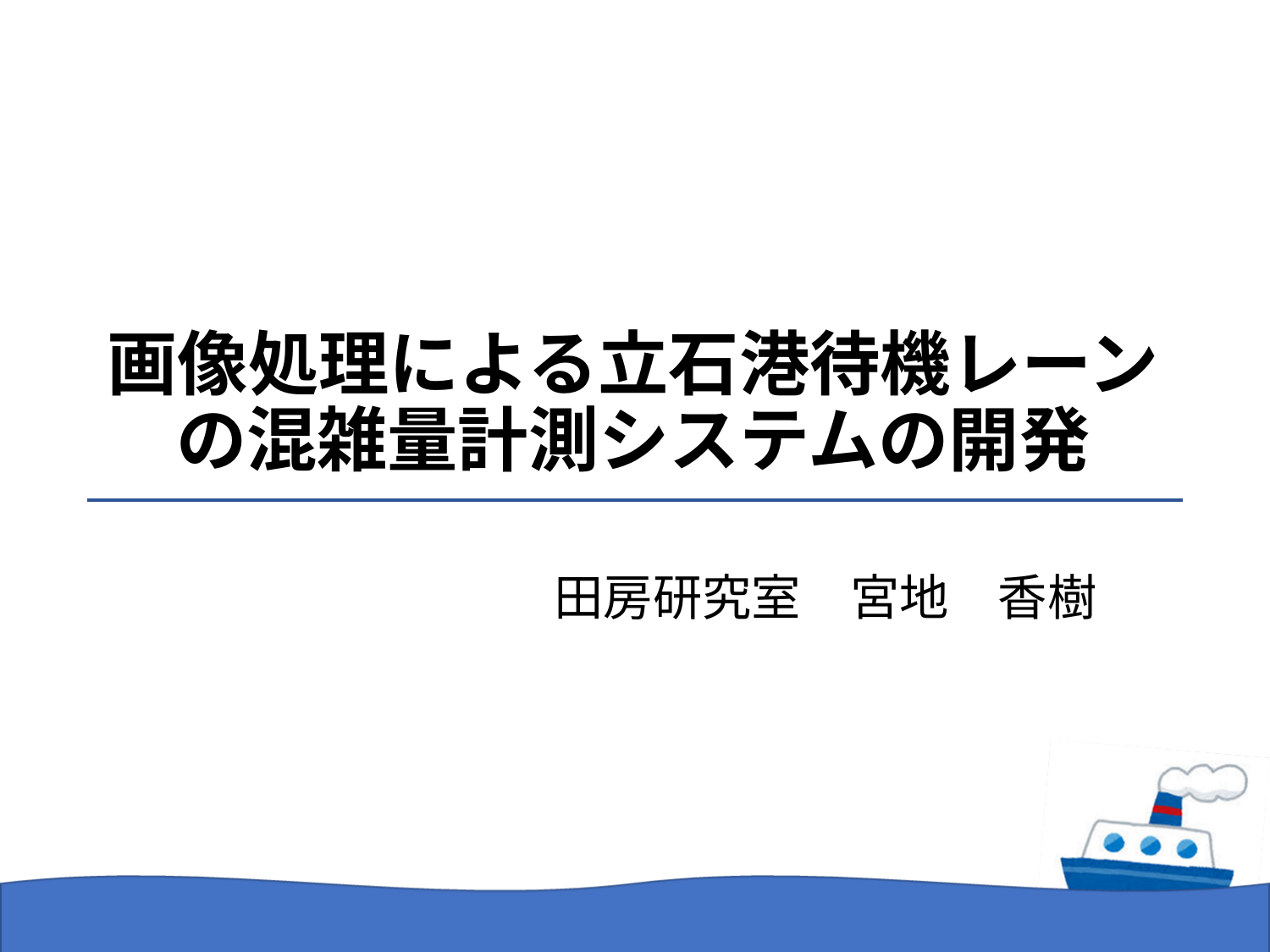

# 画像処理による立石港待機レーンの混雑量計測システムの開発
田房研究室　宮地　香樹